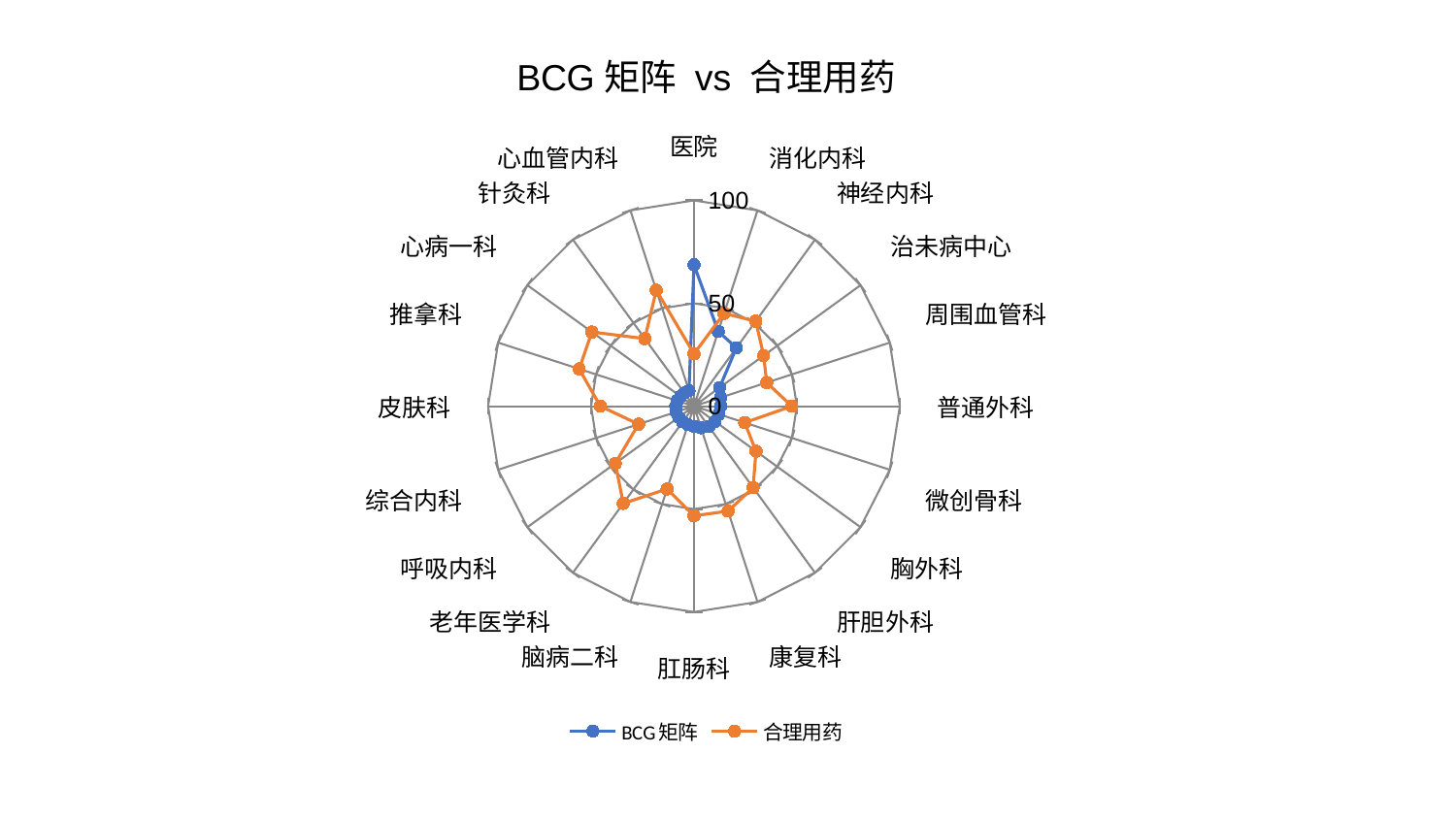

### Chart: BCG矩阵 vs 合理用药

| Category | BCG矩阵 | 合理用药 |
|---|---|---|
| 医院 | 68.70479041579921 | 25.457202551782004 |
| 消化内科 | 38.201242750594105 | 47.37216783474846 |
| 神经内科 | 35.09373914093874 | 51.07988202427809 |
| 治未病中心 | 15.384758393522361 | 41.85101704845866 |
| 周围血管科 | 13.598071083905406 | 37.153826057008125 |
| 普通外科 | 12.945096098330223 | 47.52953493261501 |
| 微创骨科 | 12.707098573465183 | 25.945396756728982 |
| 胸外科 | 12.696768523526673 | 37.257179844803126 |
| 肝胆外科 | 12.351161971714973 | 48.919182050263025 |
| 康复科 | 11.014361015595108 | 53.62472894885069 |
| 肛肠科 | 9.824344083398922 | 53.2616540349287 |
| 脑病二科 | 9.438690227669866 | 42.27363835028874 |
| 老年医学科 | 9.398632375111132 | 58.407859573262435 |
| 呼吸内科 | 9.179232181881575 | 47.23218669228355 |
| 综合内科 | 9.115948943446384 | 28.329092278370343 |
| 皮肤科 | 8.86769690979227 | 45.513964046287086 |
| 推拿科 | 8.569382185815336 | 58.63155243061595 |
| 心病一科 | 8.090303218673338 | 61.3086073401559 |
| 针灸科 | 7.935428421951711 | 40.59984080779904 |
| 心血管内科 | 7.8982571192544295 | 59.275473995818 |
79